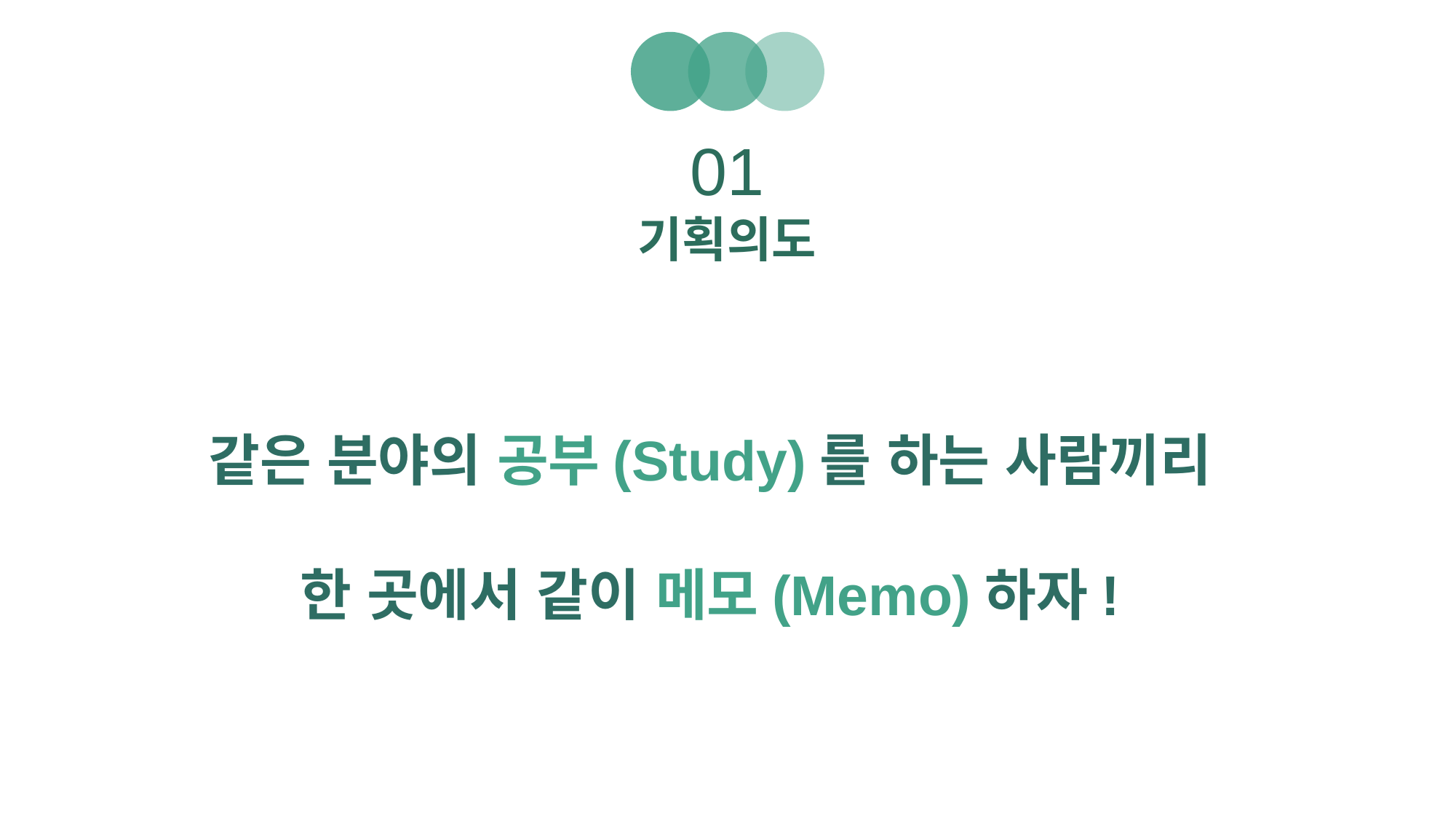

01
기획의도
같은 분야의 공부(Study)를 하는 사람끼리
한 곳에서 같이 메모(Memo)하자!